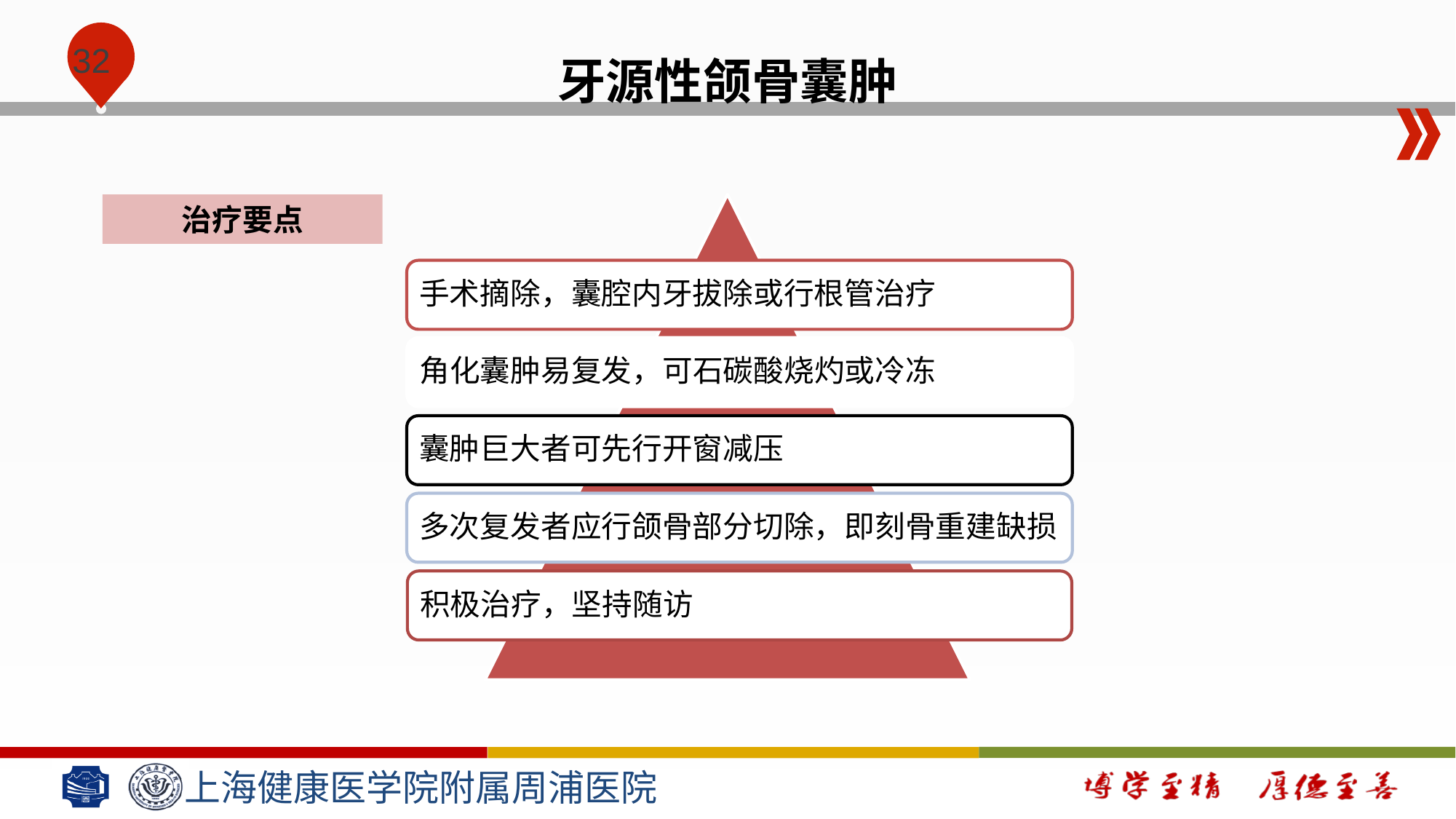

牙源性颌骨囊肿

手术摘除，囊腔内牙拔除或行根管治疗
角化囊肿易复发，可石碳酸烧灼或冷冻
囊肿巨大者可先行开窗减压
多次复发者应行颌骨部分切除，即刻骨重建缺损
积极治疗，坚持随访
治疗要点